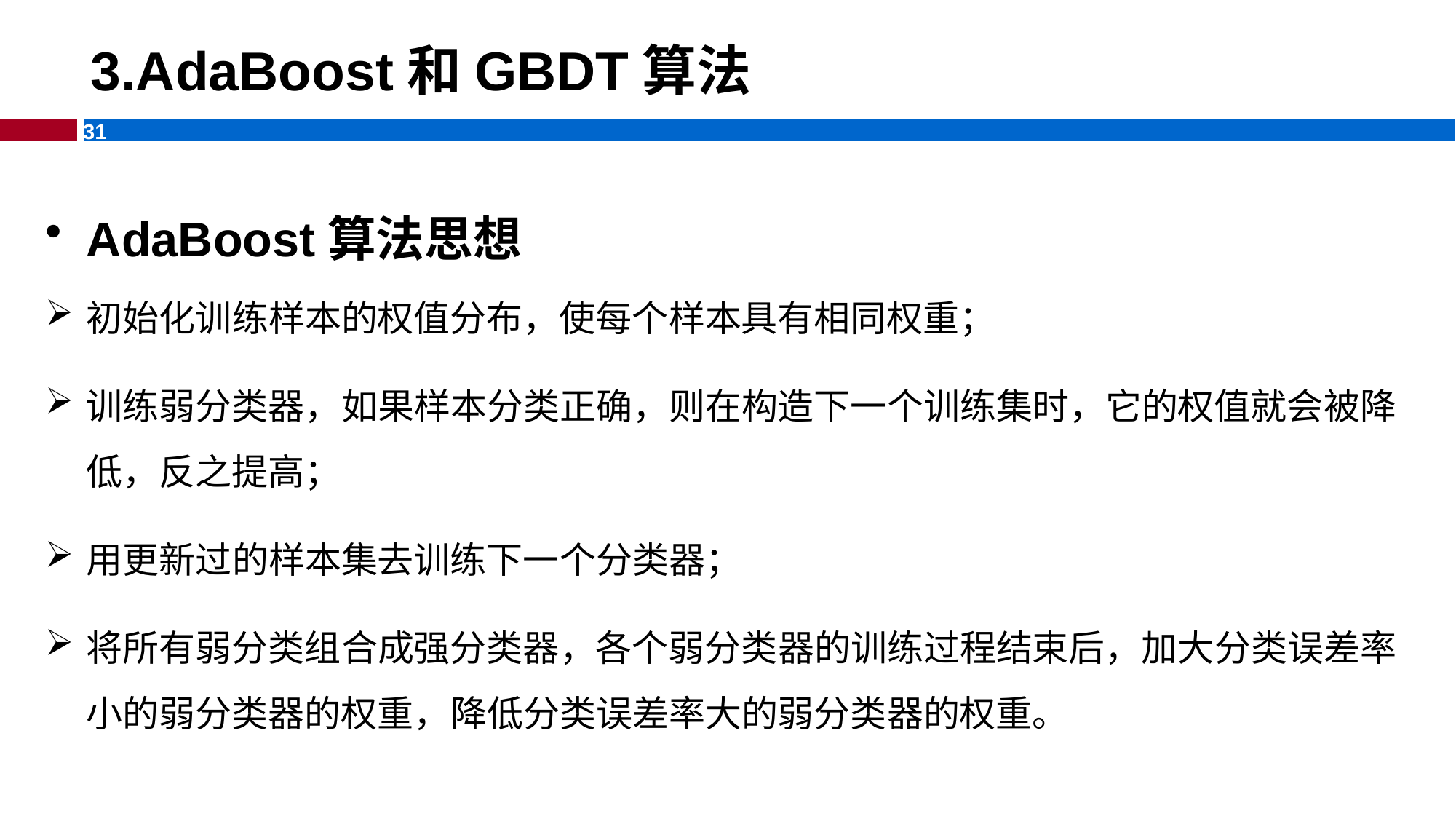

3.AdaBoost和GBDT算法
AdaBoost算法思想
初始化训练样本的权值分布，使每个样本具有相同权重；
训练弱分类器，如果样本分类正确，则在构造下一个训练集时，它的权值就会被降低，反之提高；
用更新过的样本集去训练下一个分类器；
将所有弱分类组合成强分类器，各个弱分类器的训练过程结束后，加大分类误差率小的弱分类器的权重，降低分类误差率大的弱分类器的权重。